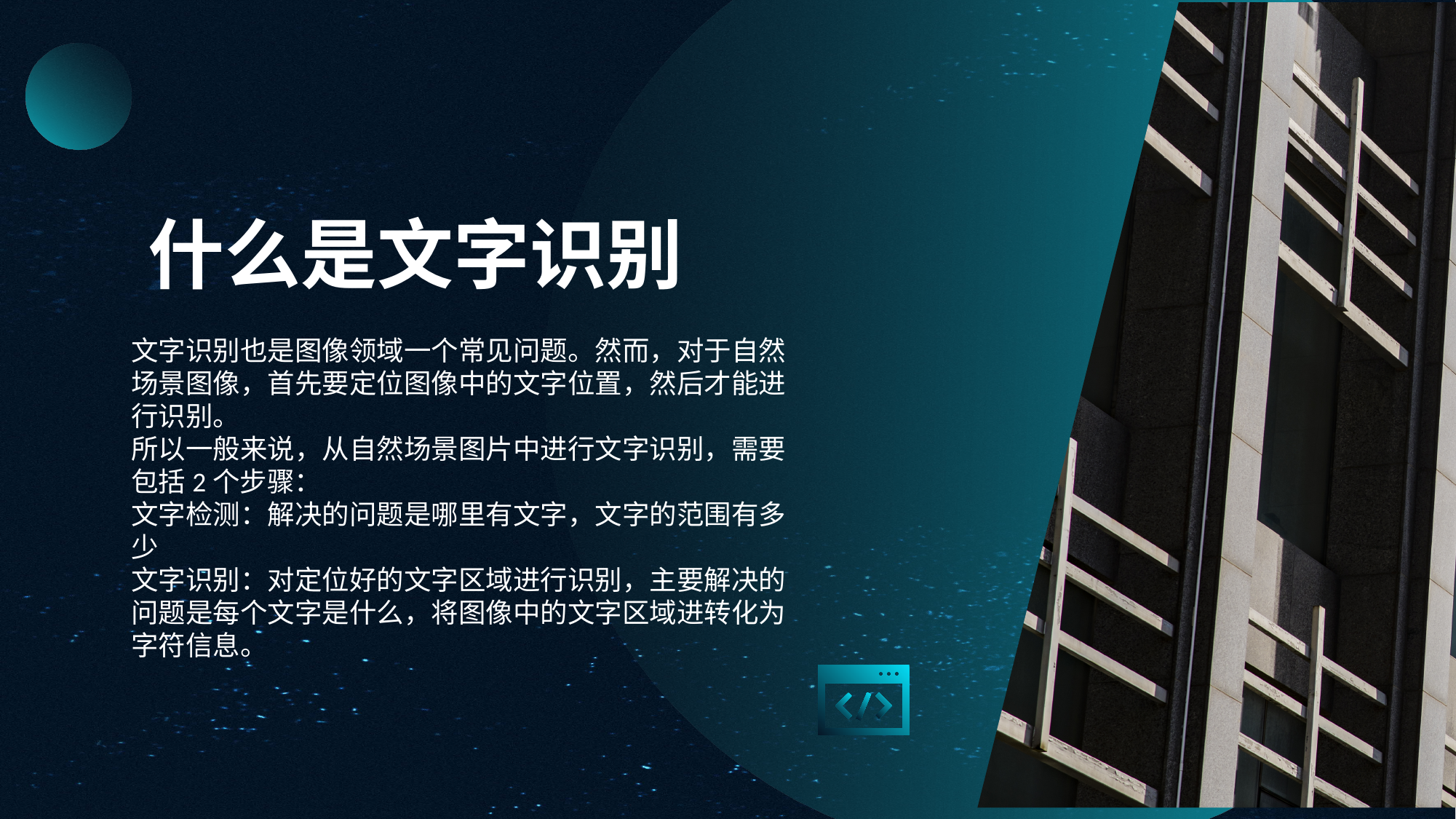

什么是文字识别
文字识别也是图像领域一个常见问题。然而，对于自然场景图像，首先要定位图像中的文字位置，然后才能进行识别。
所以一般来说，从自然场景图片中进行文字识别，需要包括2个步骤：
文字检测：解决的问题是哪里有文字，文字的范围有多少
文字识别：对定位好的文字区域进行识别，主要解决的问题是每个文字是什么，将图像中的文字区域进转化为字符信息。